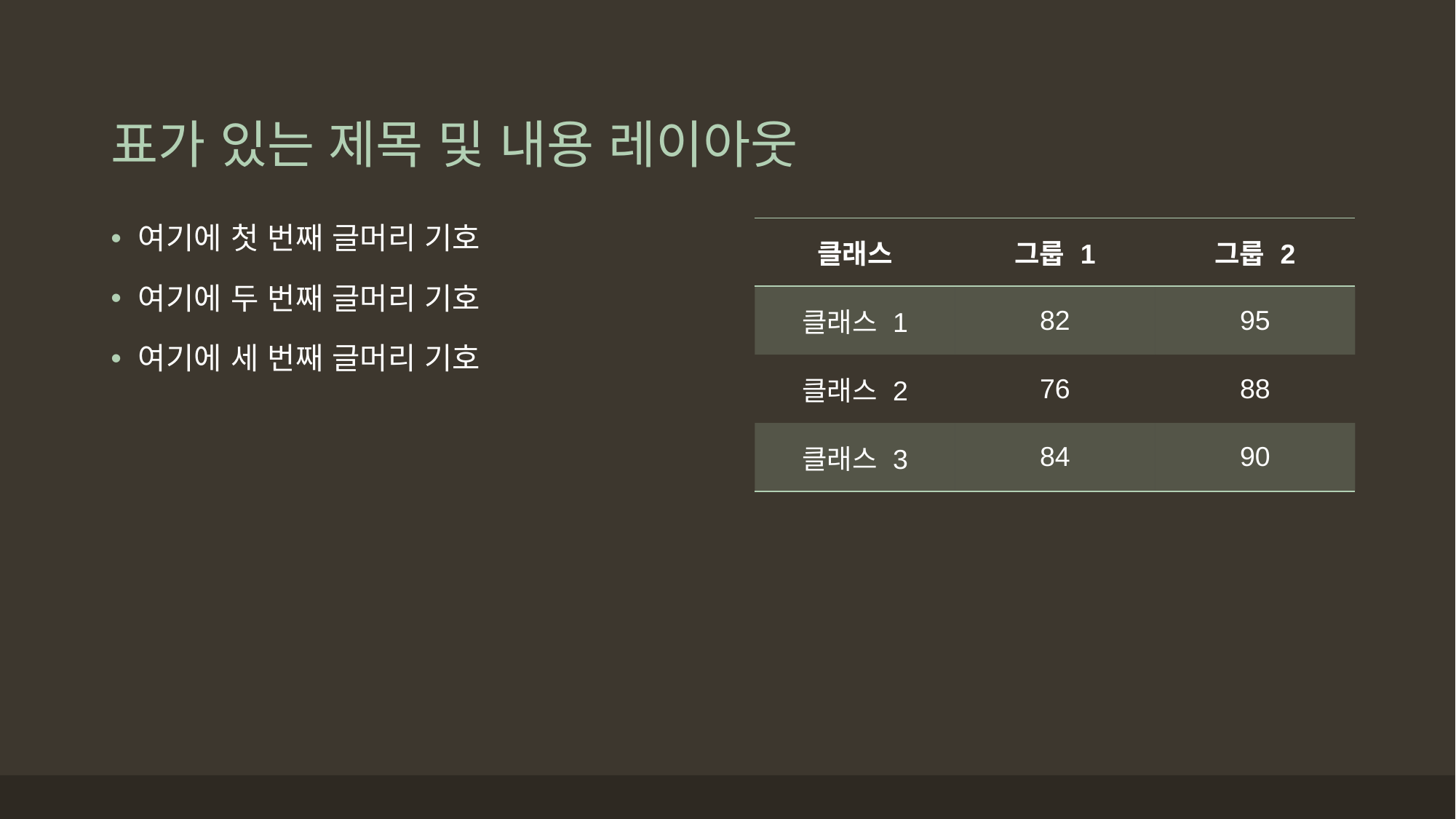

# 표가 있는 제목 및 내용 레이아웃
| 클래스 | 그룹 1 | 그룹 2 |
| --- | --- | --- |
| 클래스 1 | 82 | 95 |
| 클래스 2 | 76 | 88 |
| 클래스 3 | 84 | 90 |
여기에 첫 번째 글머리 기호
여기에 두 번째 글머리 기호
여기에 세 번째 글머리 기호